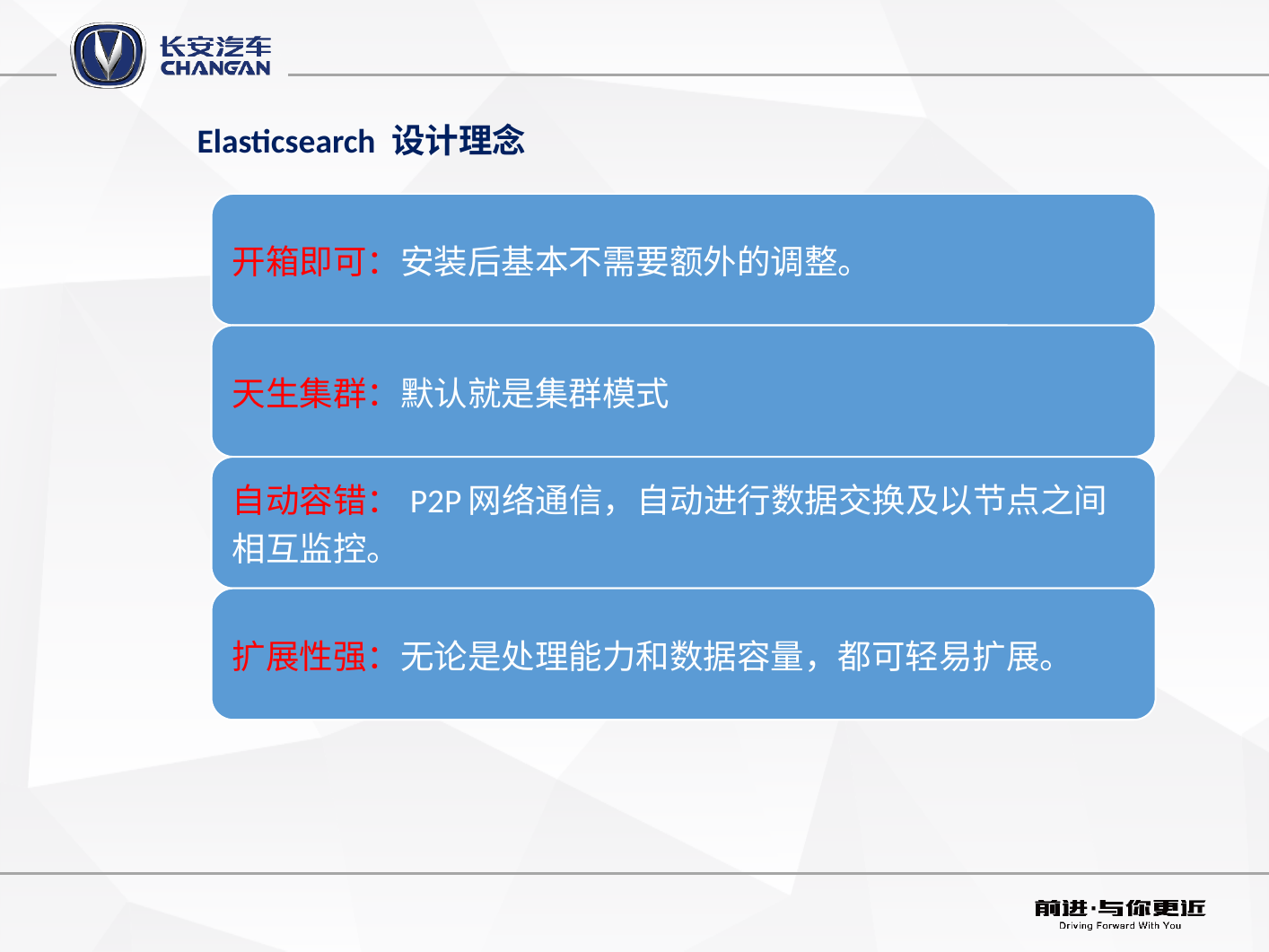

Elasticsearch 设计理念
开箱即可：安装后基本不需要额外的调整。
自动容错：P2P网络通信，自动进行数据交换及以节点之间相互监控。
扩展性强：无论是处理能力和数据容量，都可轻易扩展。
天生集群：默认就是集群模式